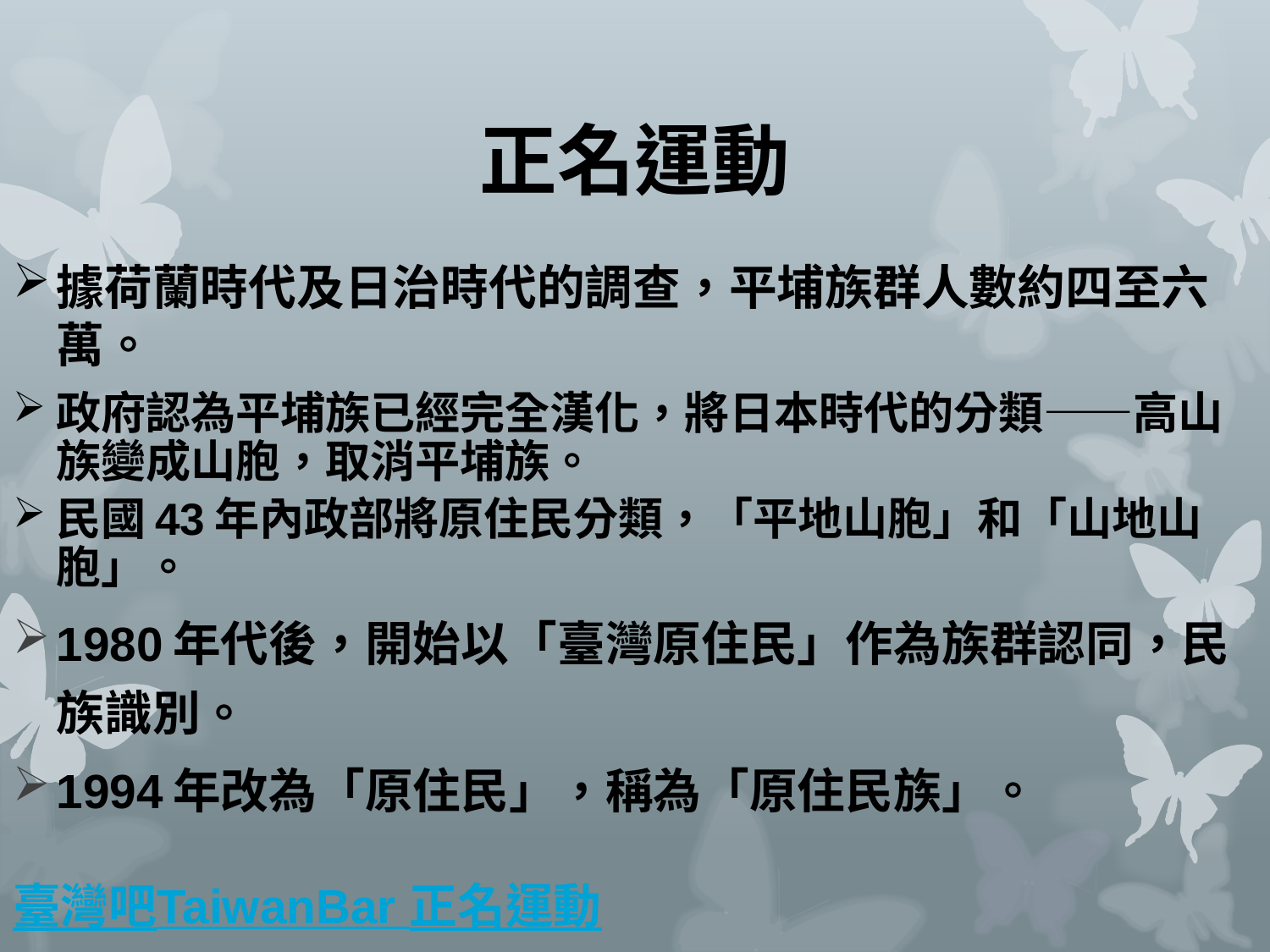

# 正名運動
據荷蘭時代及日治時代的調查，平埔族群人數約四至六萬。
政府認為平埔族已經完全漢化，將日本時代的分類——高山族變成山胞，取消平埔族。
民國43年內政部將原住民分類，「平地山胞」和「山地山胞」。
1980年代後，開始以「臺灣原住民」作為族群認同，民族識別。
1994年改為「原住民」，稱為「原住民族」。

臺灣吧TaiwanBar 正名運動